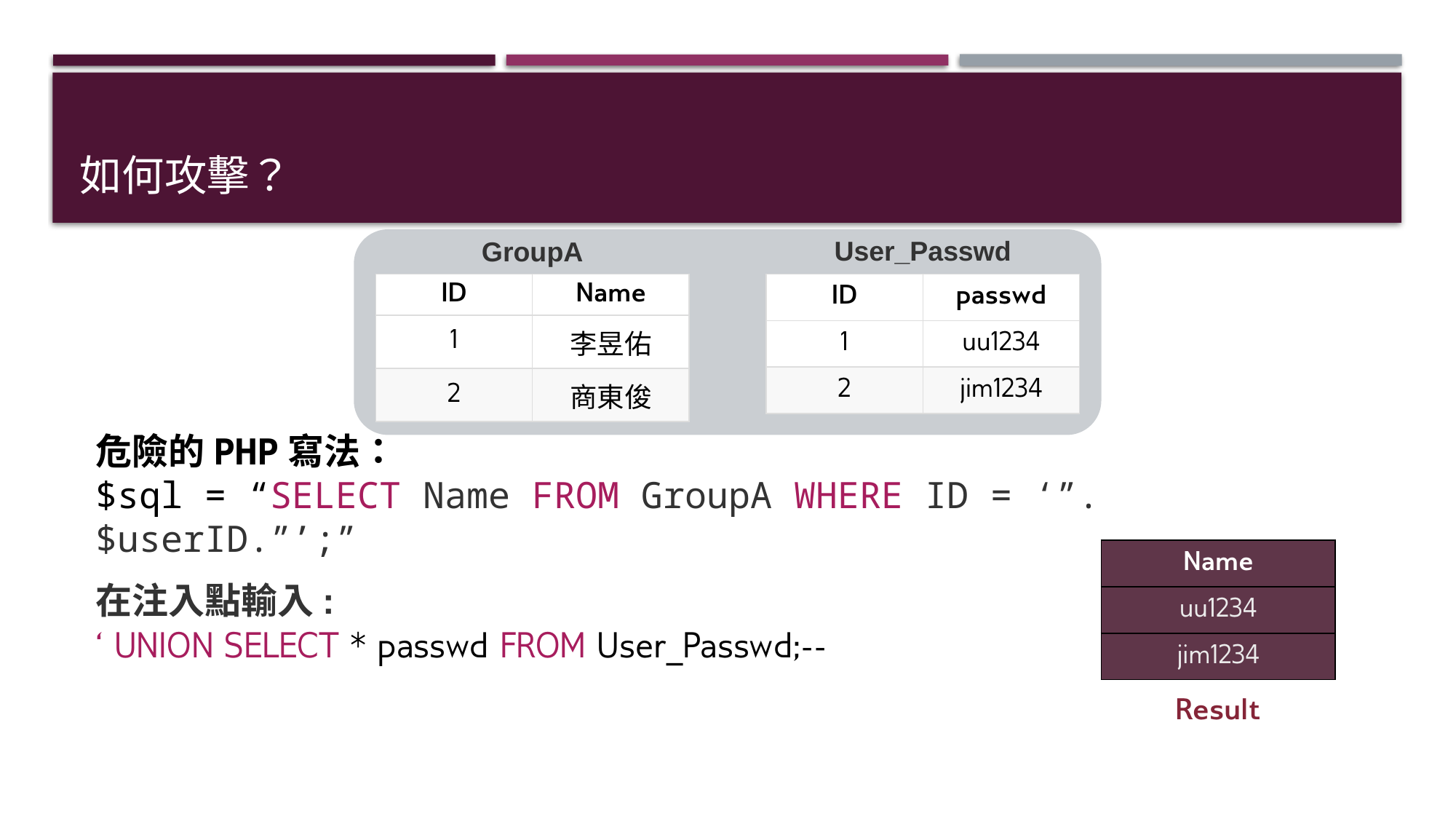

# 如何攻擊？
User_Passwd

GroupA
| ID | Name |
| --- | --- |
| 1 | 李昱佑 |
| 2 | 商東俊 |
| ID | passwd |
| --- | --- |
| 1 | uu1234 |
| 2 | jim1234 |
危險的PHP寫法：
$sql = “SELECT Name FROM GroupA WHERE ID = ‘”.$userID.”’;”
| Name |
| --- |
| uu1234 |
| jim1234 |
在注入點輸入:
‘ UNION SELECT * passwd FROM User_Passwd;--
Result